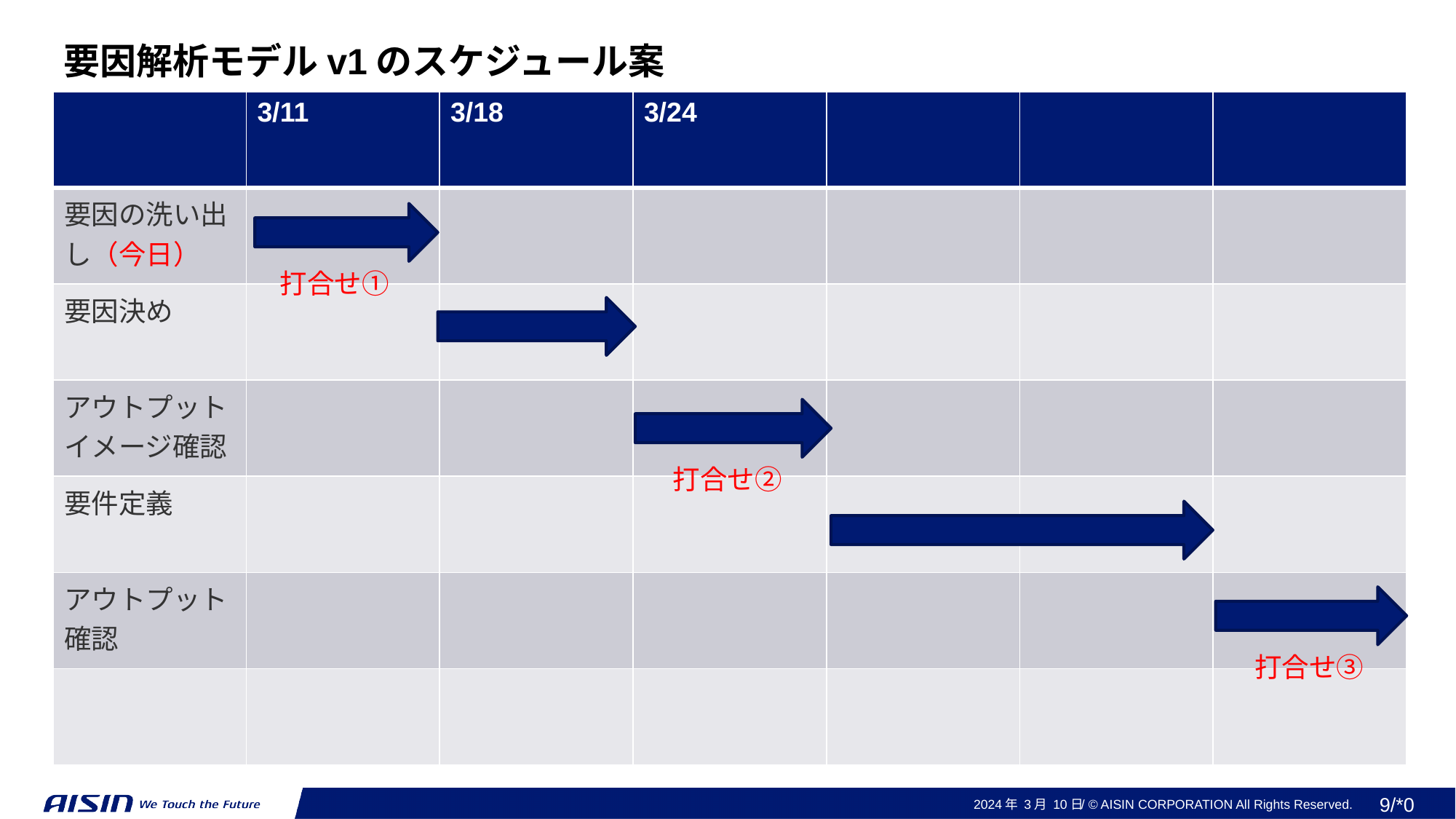

要因解析モデルv1のスケジュール案
|  | 3/11 | 3/18 | 3/24 |  |  |  |
| --- | --- | --- | --- | --- | --- | --- |
| 要因の洗い出し（今日） |  |  |  |  |  |  |
| 要因決め |  |  |  |  |  |  |
| アウトプットイメージ確認 |  |  |  |  |  |  |
| 要件定義 |  |  |  |  |  |  |
| アウトプット確認 |  |  |  |  |  |  |
|  |  |  |  |  |  |  |

打合せ➀

打合せ➁

打合せ➂
2024年 3月 10日